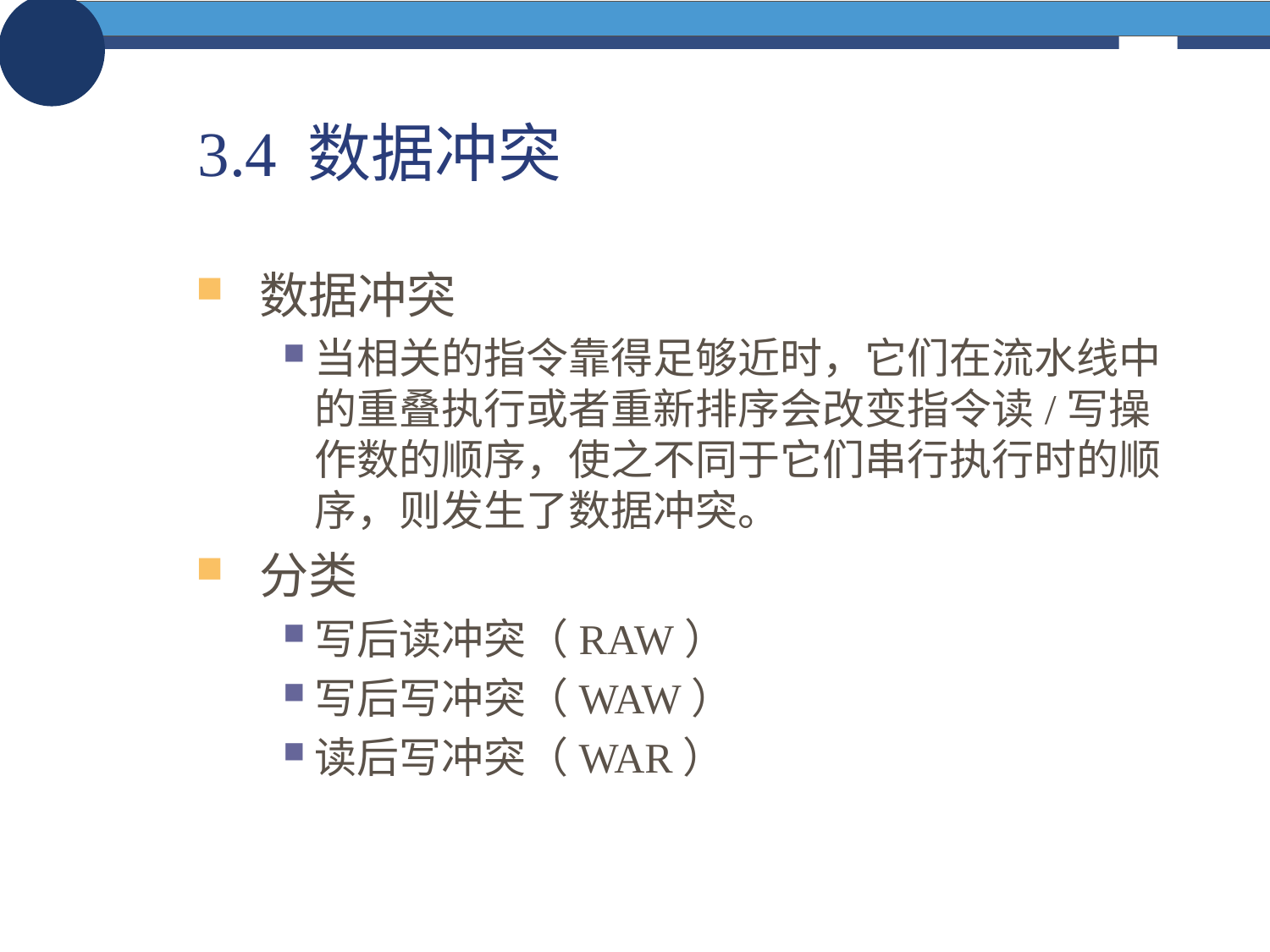

# 3.4 数据冲突
数据冲突
当相关的指令靠得足够近时，它们在流水线中的重叠执行或者重新排序会改变指令读/写操作数的顺序，使之不同于它们串行执行时的顺序，则发生了数据冲突。
分类
写后读冲突（RAW）
写后写冲突（WAW）
读后写冲突（WAR）